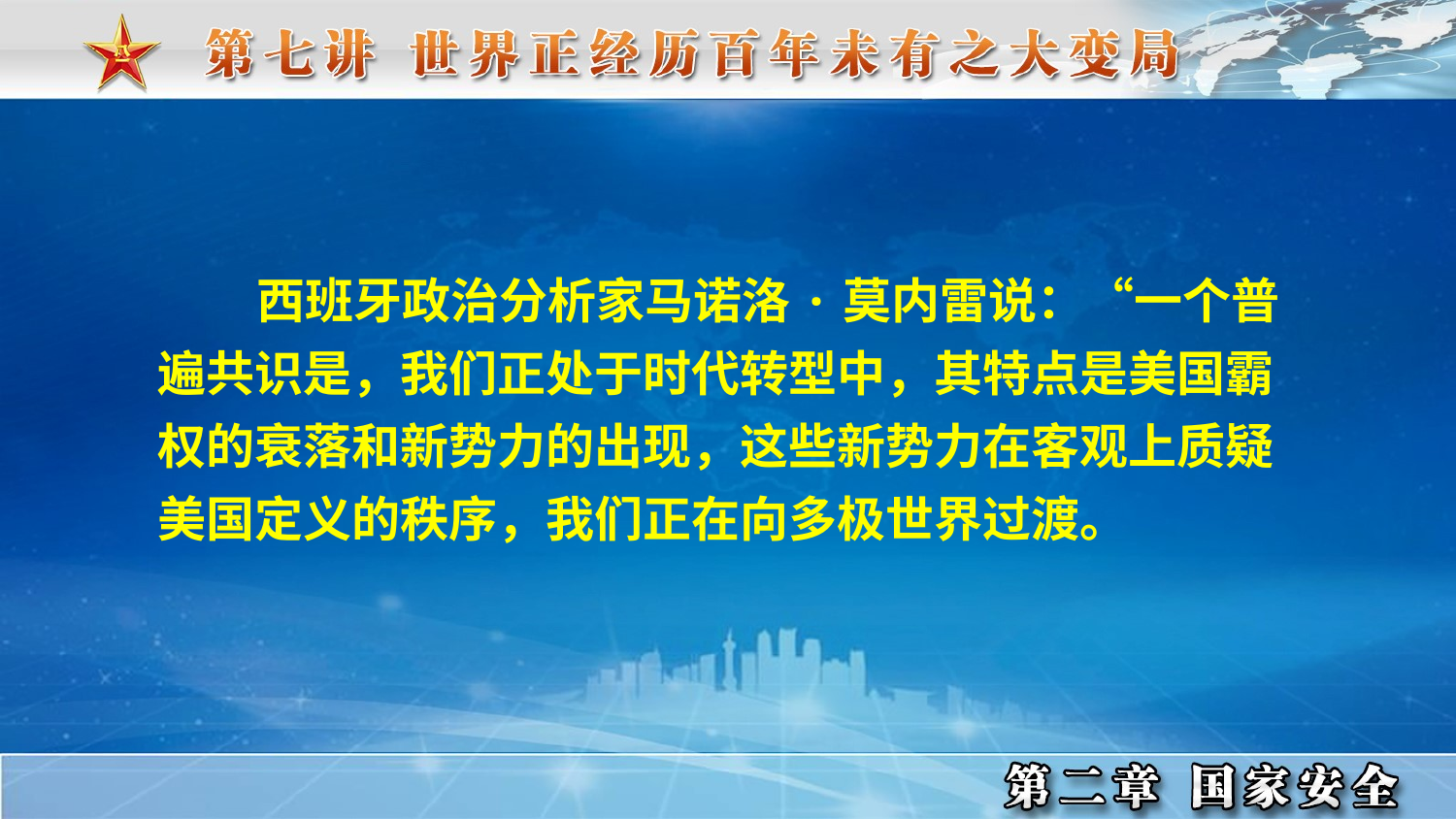

西班牙政治分析家马诺洛·莫内雷说：“一个普遍共识是，我们正处于时代转型中，其特点是美国霸权的衰落和新势力的出现，这些新势力在客观上质疑美国定义的秩序，我们正在向多极世界过渡。